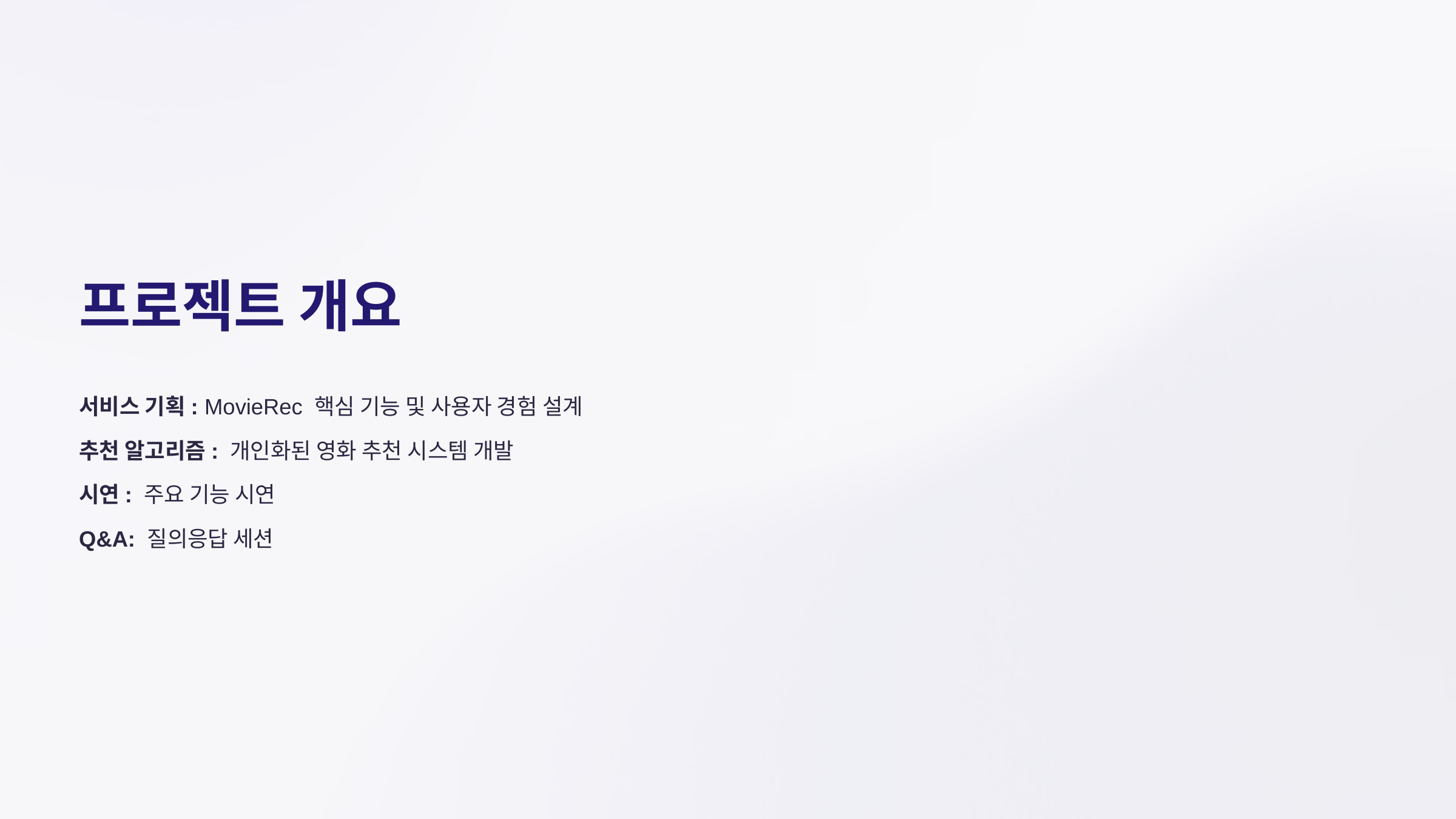

프로젝트 개요
서비스 기획: MovieRec 핵심 기능 및 사용자 경험 설계
추천 알고리즘: 개인화된 영화 추천 시스템 개발
시연: 주요 기능 시연
Q&A: 질의응답 세션